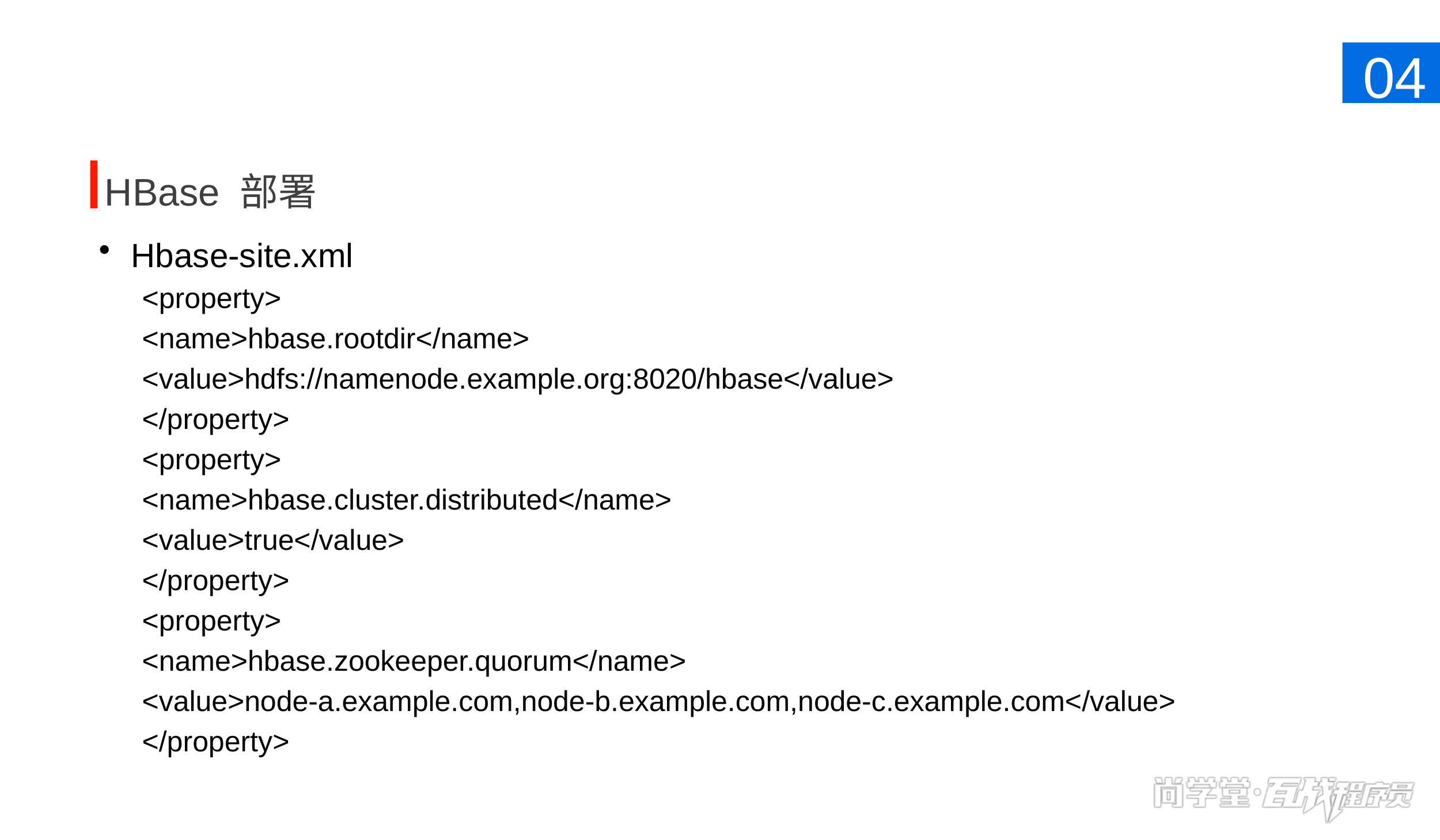

04

HBase 部署
Hbase-site.xml
<property>
<name>hbase.rootdir</name>
<value>hdfs://namenode.example.org:8020/hbase</value>
</property>
<property>
<name>hbase.cluster.distributed</name>
<value>true</value>
</property>
<property>
<name>hbase.zookeeper.quorum</name>
<value>node-a.example.com,node-b.example.com,node-c.example.com</value>
</property>
当需要对比数据时使用当前样式，此处文字段为对右侧数据的结论或相关描述。可以根据内容调整这部分的蓝色背景高度，但不要改变蓝色部分的位置。图片也可替换，但请保证高度不变，与右侧的柱状图间距协调。